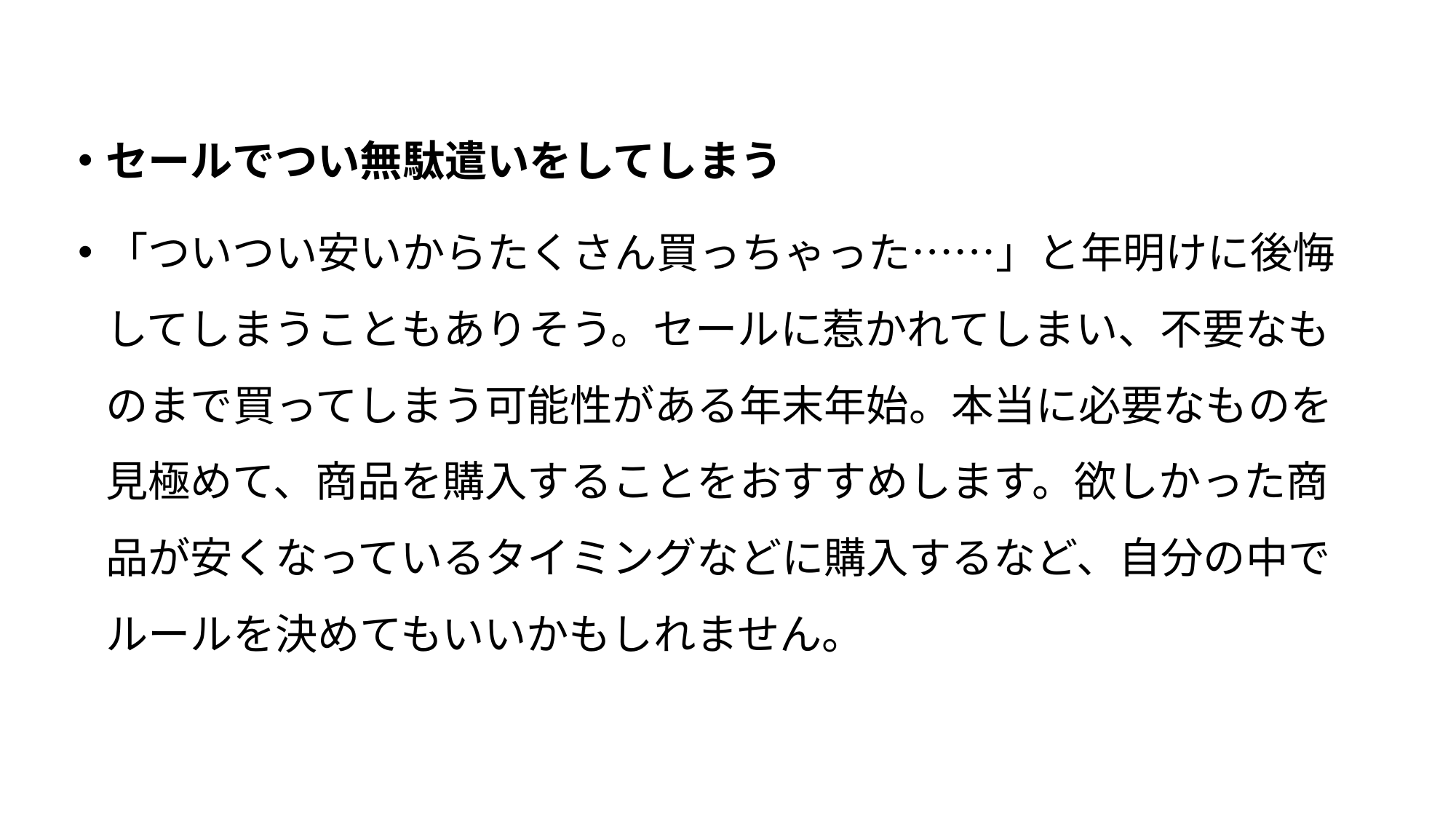

セールでつい無駄遣いをしてしまう
「ついつい安いからたくさん買っちゃった……」と年明けに後悔してしまうこともありそう。セールに惹かれてしまい、不要なものまで買ってしまう可能性がある年末年始。本当に必要なものを見極めて、商品を購入することをおすすめします。欲しかった商品が安くなっているタイミングなどに購入するなど、自分の中でルールを決めてもいいかもしれません。